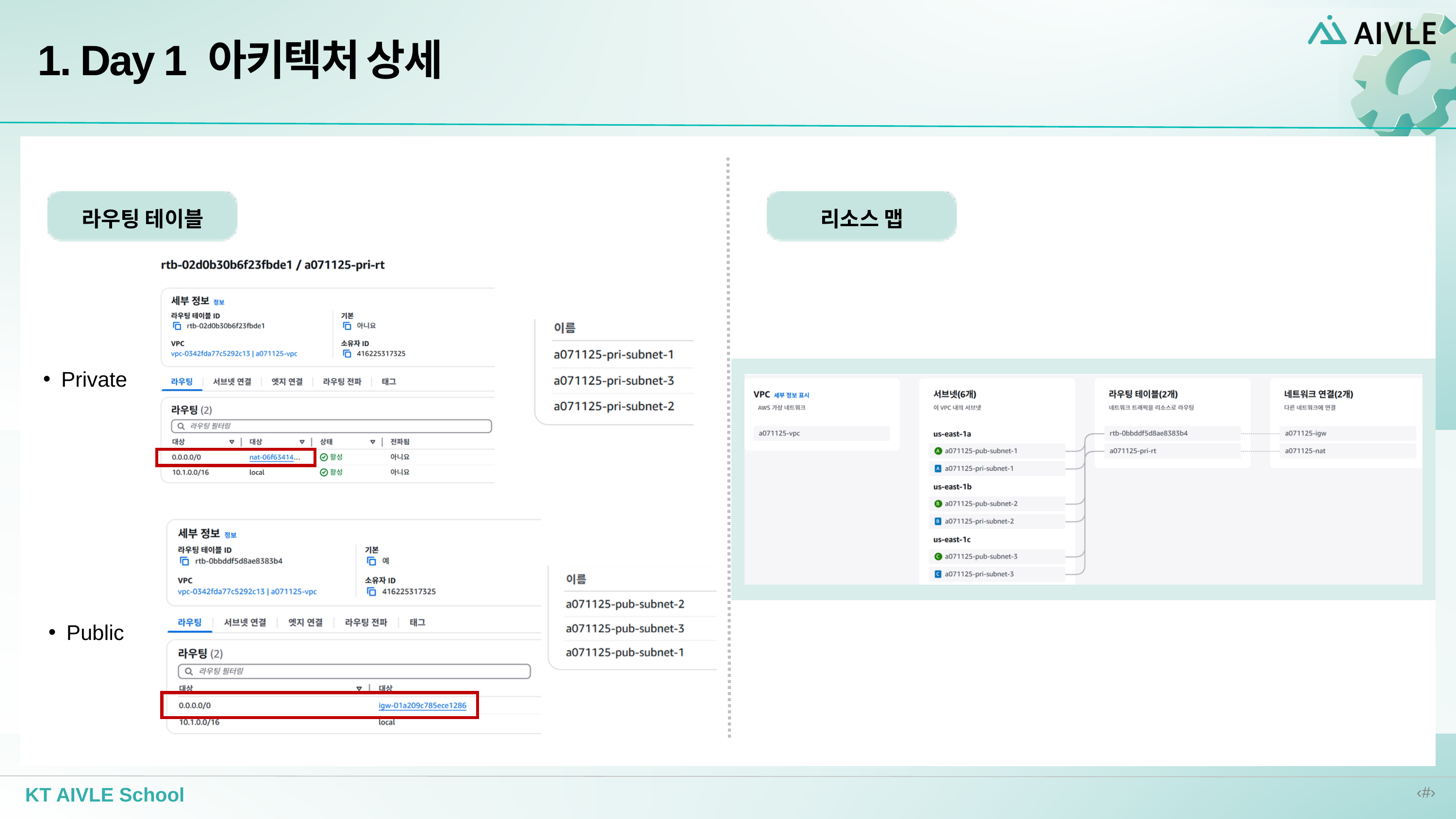

1. Day 1 아키텍처 상세

라우팅 테이블

리소스 맵

Private

Public

KT AIVLE School

‹#›